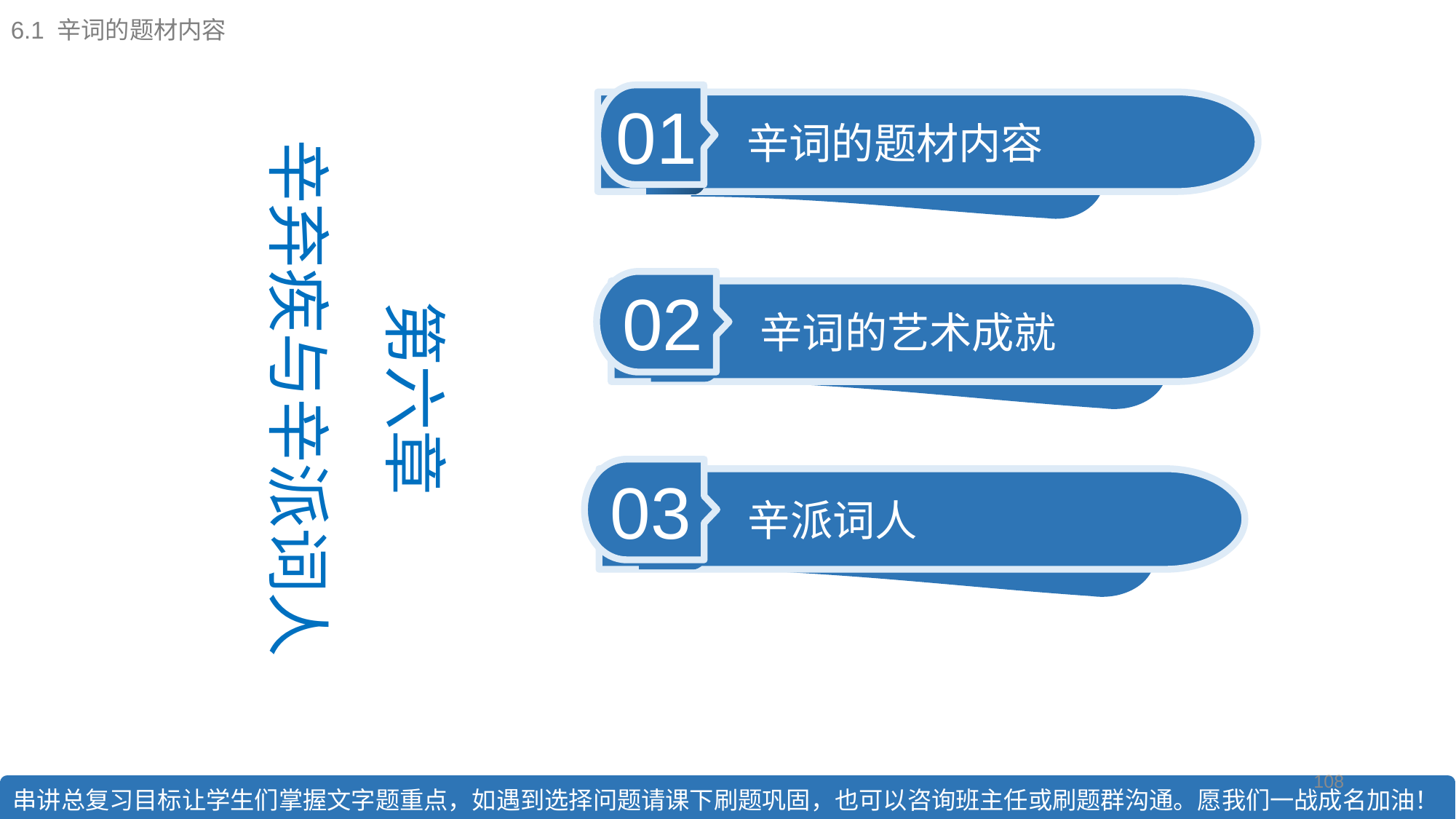

6.1 辛词的题材内容
第六章
辛弃疾与辛派词人
01
辛词的题材内容

02
辛词的艺术成就

03
辛派词人

108